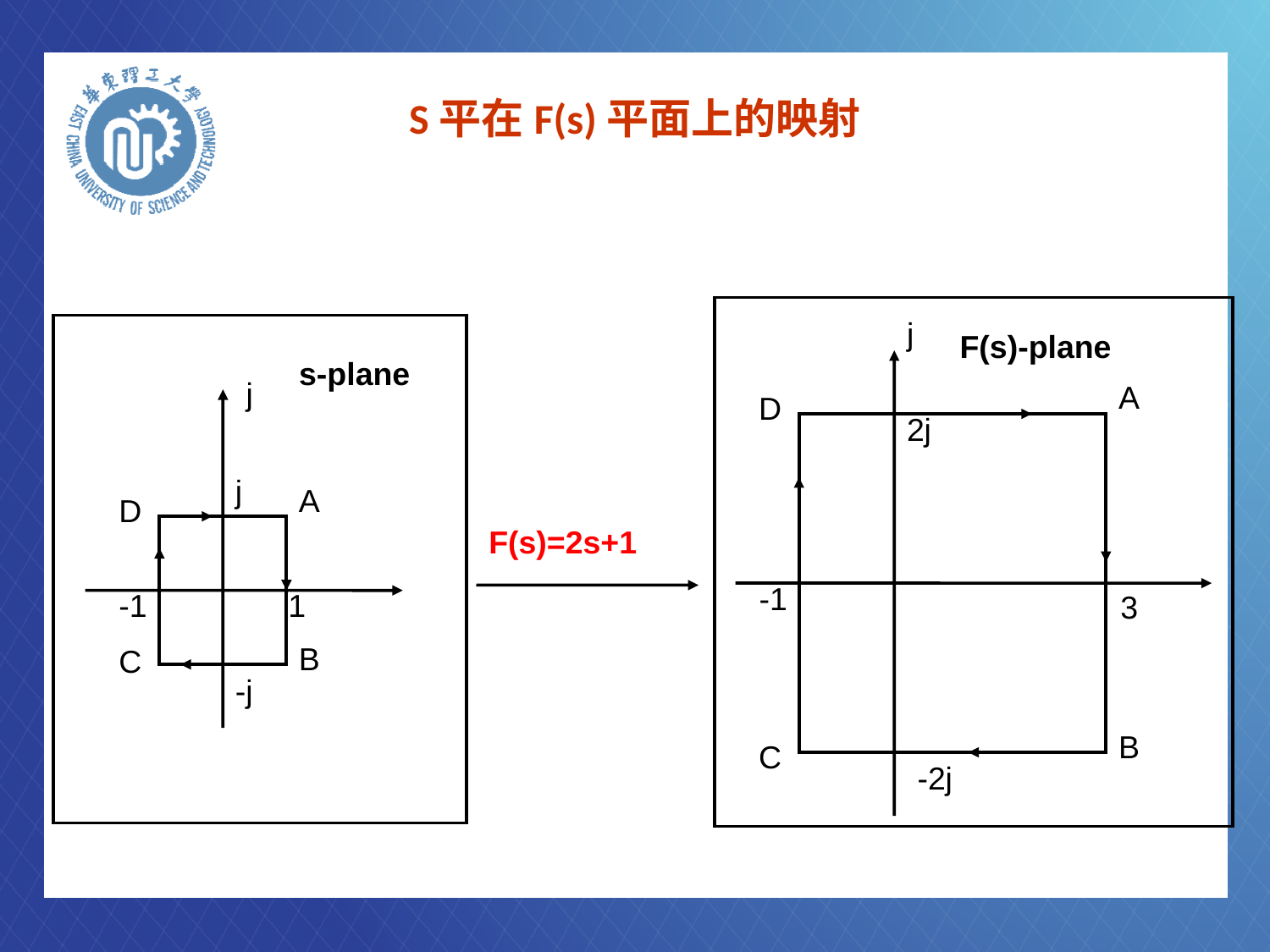

# S平在F(s)平面上的映射

j
F(s)-plane

A
D
2j

-1
3

B
C
-2j

s-plane
j

j
A
D

-1
1

B
C

-j
F(s)=2s+1